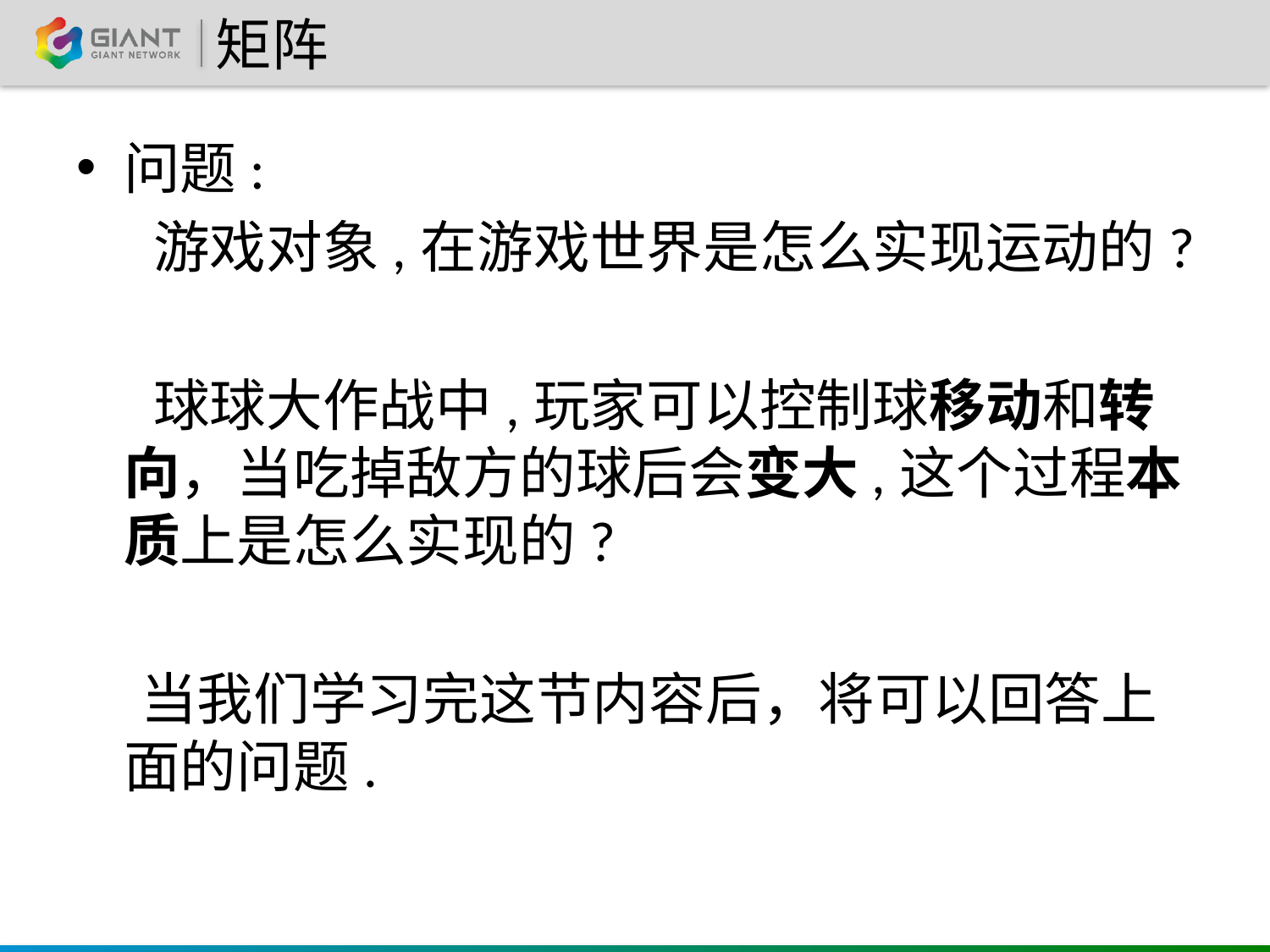

# 矩阵
问题:
     游戏对象,在游戏世界是怎么实现运动的?

     球球大作战中,玩家可以控制球移动和转向，当吃掉敌方的球后会变大,这个过程本质上是怎么实现的?

    当我们学习完这节内容后，将可以回答上面的问题.